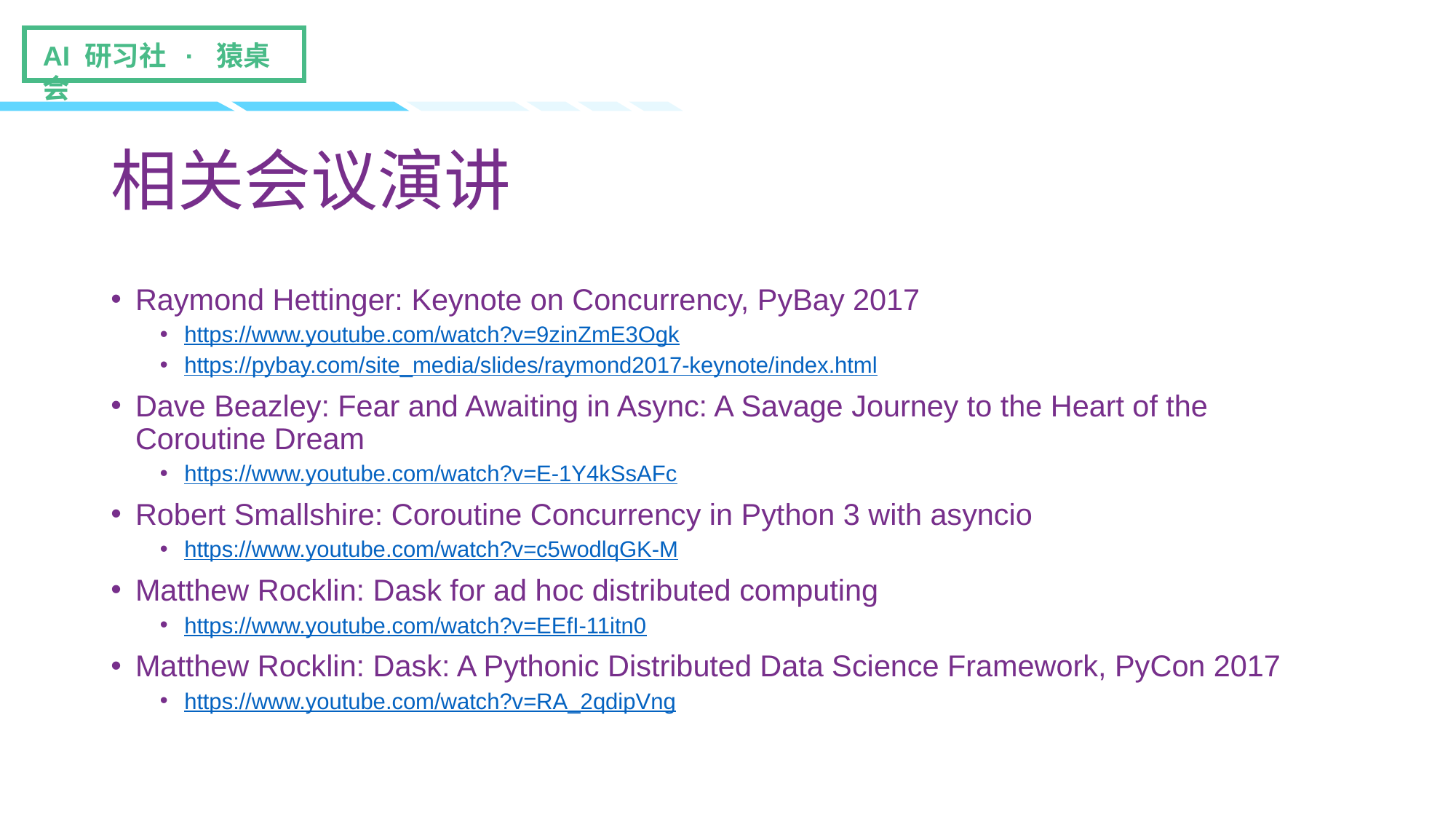

# 相关会议演讲
Raymond Hettinger: Keynote on Concurrency, PyBay 2017
https://www.youtube.com/watch?v=9zinZmE3Ogk
https://pybay.com/site_media/slides/raymond2017-keynote/index.html
Dave Beazley: Fear and Awaiting in Async: A Savage Journey to the Heart of the Coroutine Dream
https://www.youtube.com/watch?v=E-1Y4kSsAFc
Robert Smallshire: Coroutine Concurrency in Python 3 with asyncio
https://www.youtube.com/watch?v=c5wodlqGK-M
Matthew Rocklin: Dask for ad hoc distributed computing
https://www.youtube.com/watch?v=EEfI-11itn0
Matthew Rocklin: Dask: A Pythonic Distributed Data Science Framework, PyCon 2017
https://www.youtube.com/watch?v=RA_2qdipVng